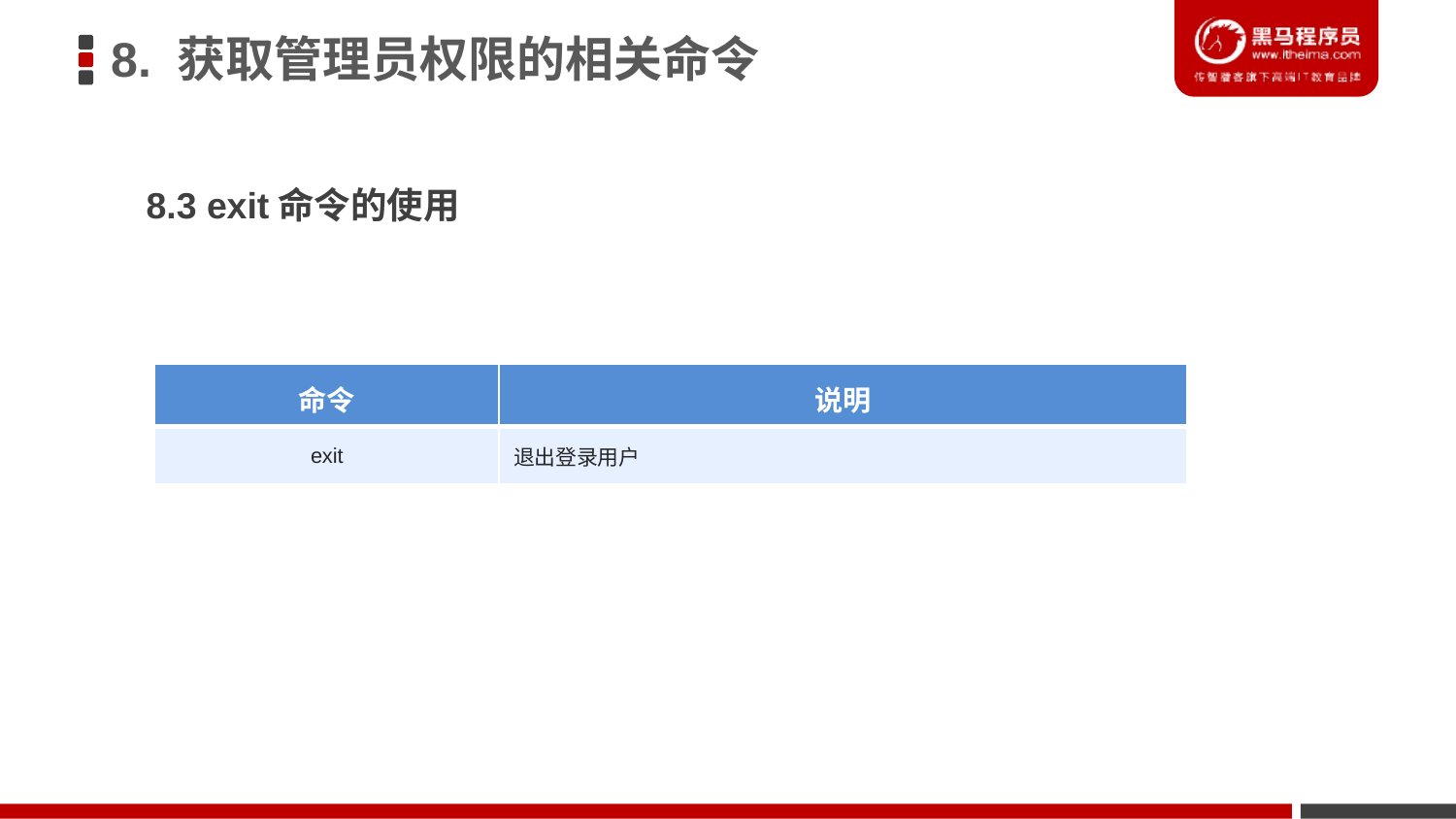

8. 获取管理员权限的相关命令
8.3 exit命令的使用
| 命令 | 说明 |
| --- | --- |
| exit | 退出登录用户 |